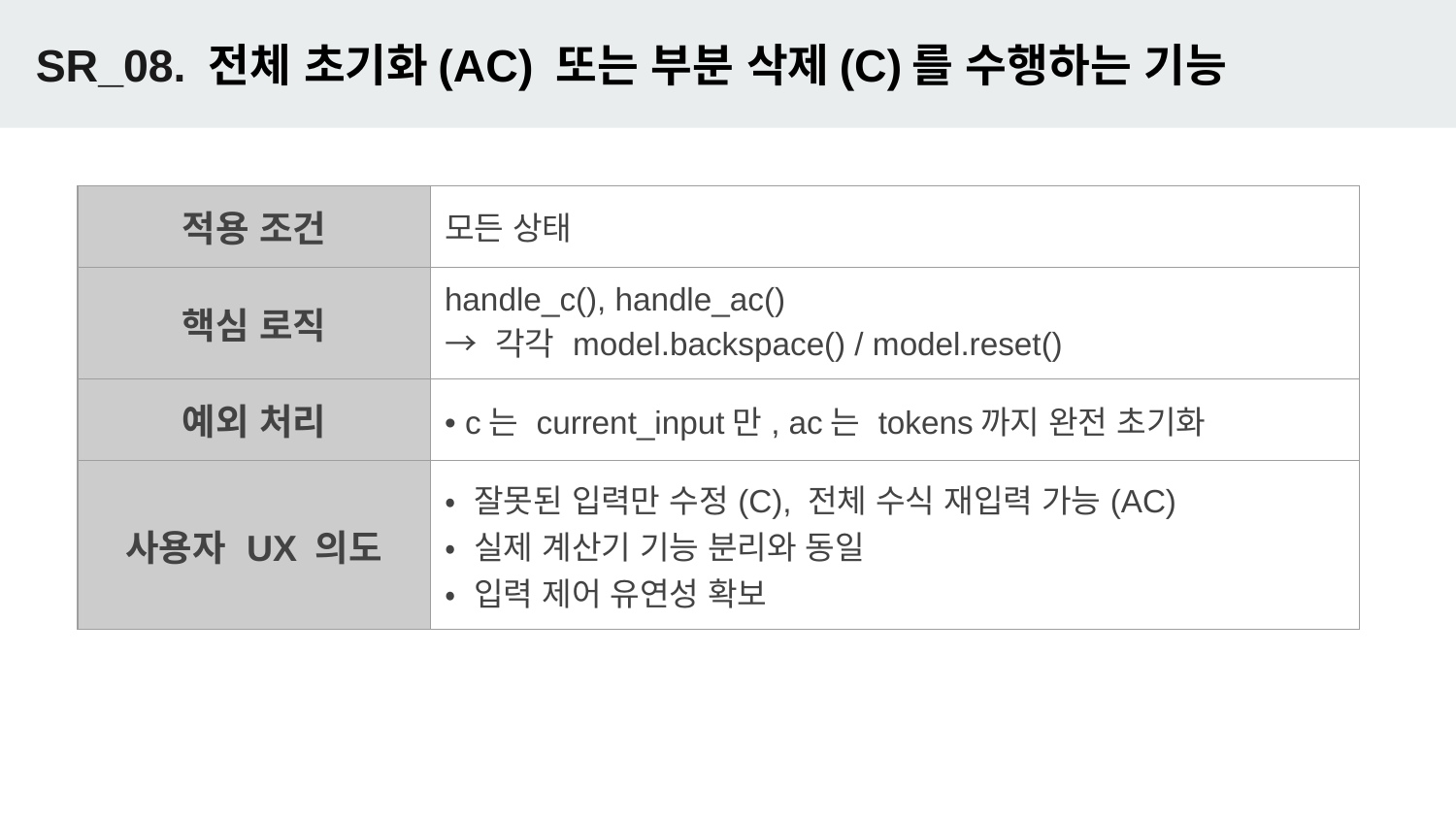

# SR_08. 전체 초기화(AC) 또는 부분 삭제(C)를 수행하는 기능
| 적용 조건 | 모든 상태 |
| --- | --- |
| 핵심 로직 | handle\_c(), handle\_ac() → 각각 model.backspace() / model.reset() |
| 예외 처리 | • c는 current\_input만, ac는 tokens까지 완전 초기화 |
| 사용자 UX 의도 | • 잘못된 입력만 수정(C), 전체 수식 재입력 가능(AC) • 실제 계산기 기능 분리와 동일 • 입력 제어 유연성 확보 |